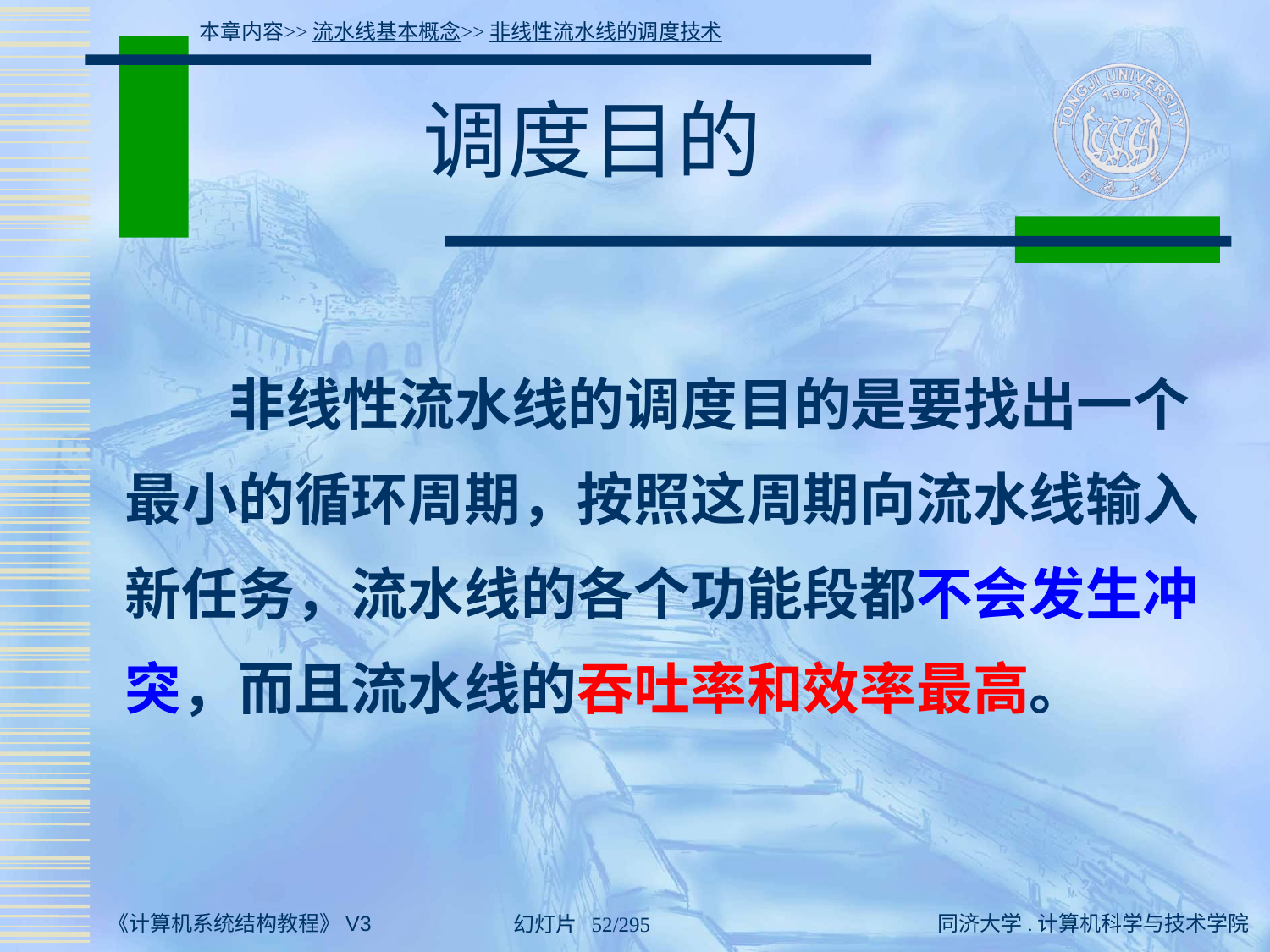

本章内容>>流水线基本概念>>非线性流水线的调度技术
# 调度目的
       非线性流水线的调度目的是要找出一个最小的循环周期，按照这周期向流水线输入新任务，流水线的各个功能段都不会发生冲突，而且流水线的吞吐率和效率最高。